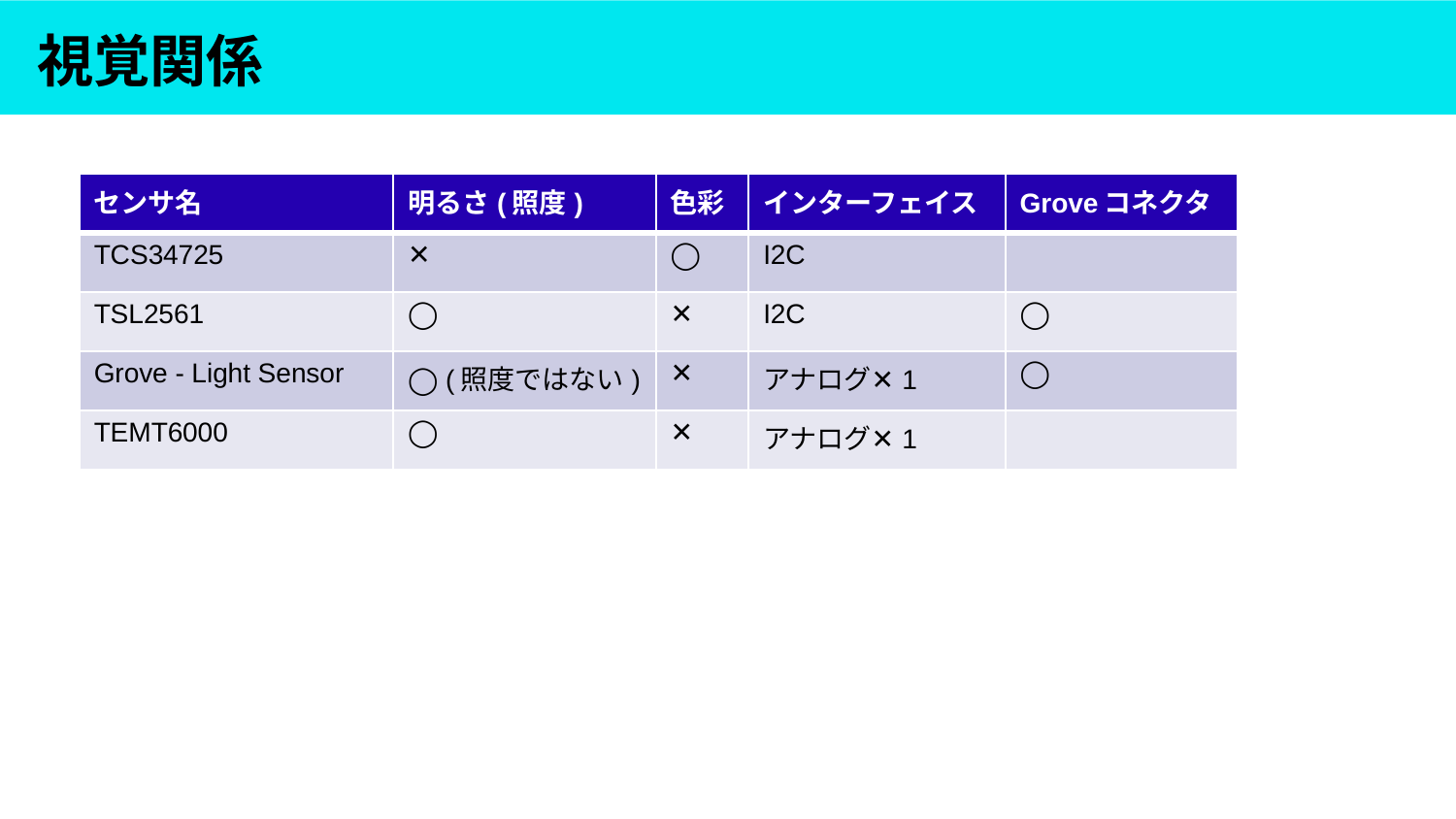

# 視覚関係
| センサ名 | 明るさ(照度) | 色彩 | インターフェイス | Groveコネクタ |
| --- | --- | --- | --- | --- |
| TCS34725 | ✕ | ◯ | I2C |  |
| TSL2561 | ◯ | ✕ | I2C | ◯ |
| Grove - Light Sensor | ◯ (照度ではない) | ✕ | アナログ✕1 | ◯ |
| TEMT6000 | ◯ | ✕ | アナログ✕1 |  |